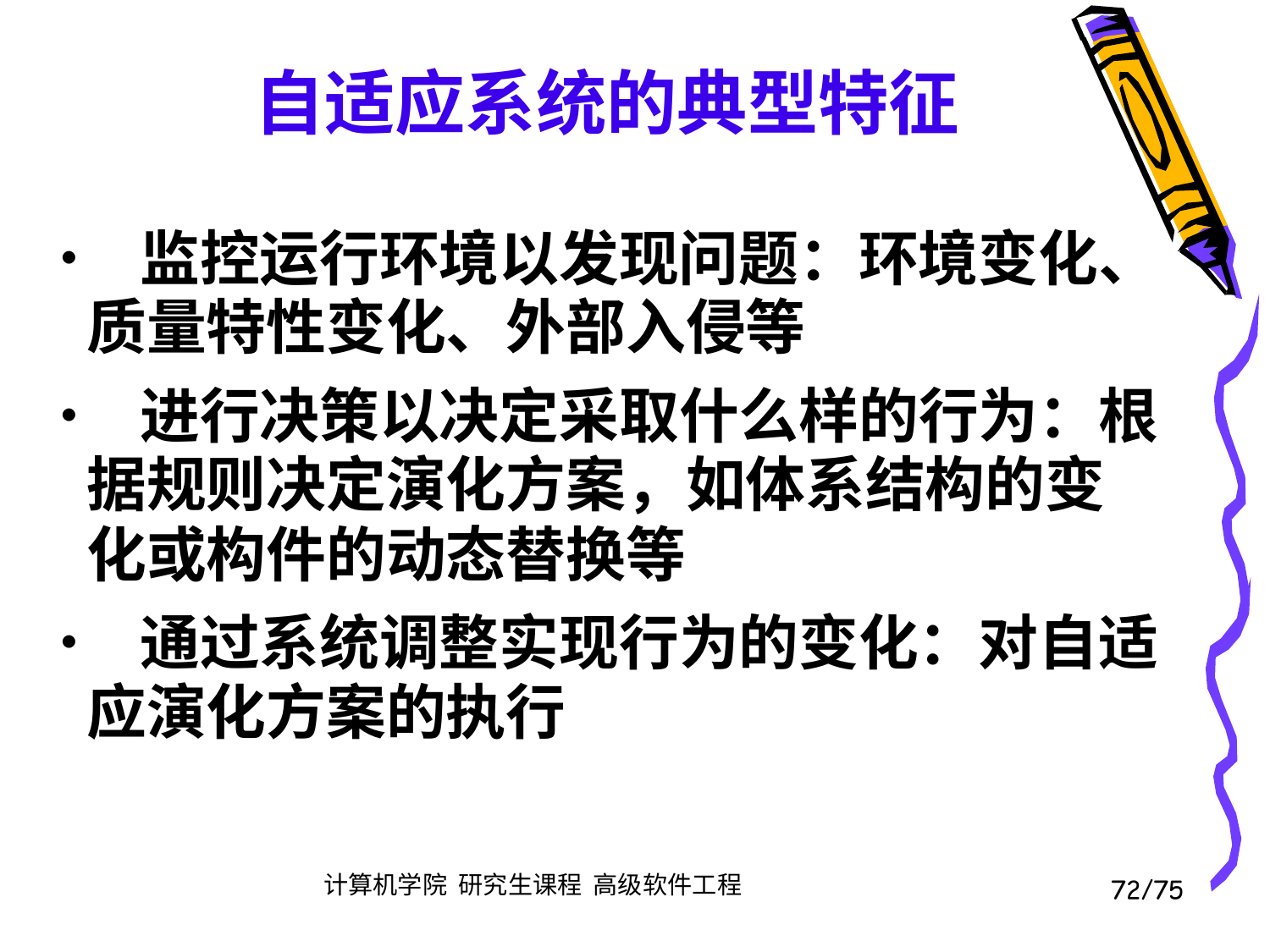

自适应系统的典型特征

•  监控运行环境以发现问题：环境变化、
	质量特性变化、外部入侵等
•  进行决策以决定采取什么样的行为：根
	据规则决定演化方案，如体系结构的变
	化或构件的动态替换等
•  通过系统调整实现行为的变化：对自适
	应演化方案的执行

72/75
计算机学院  研究生课程  高级软件工程